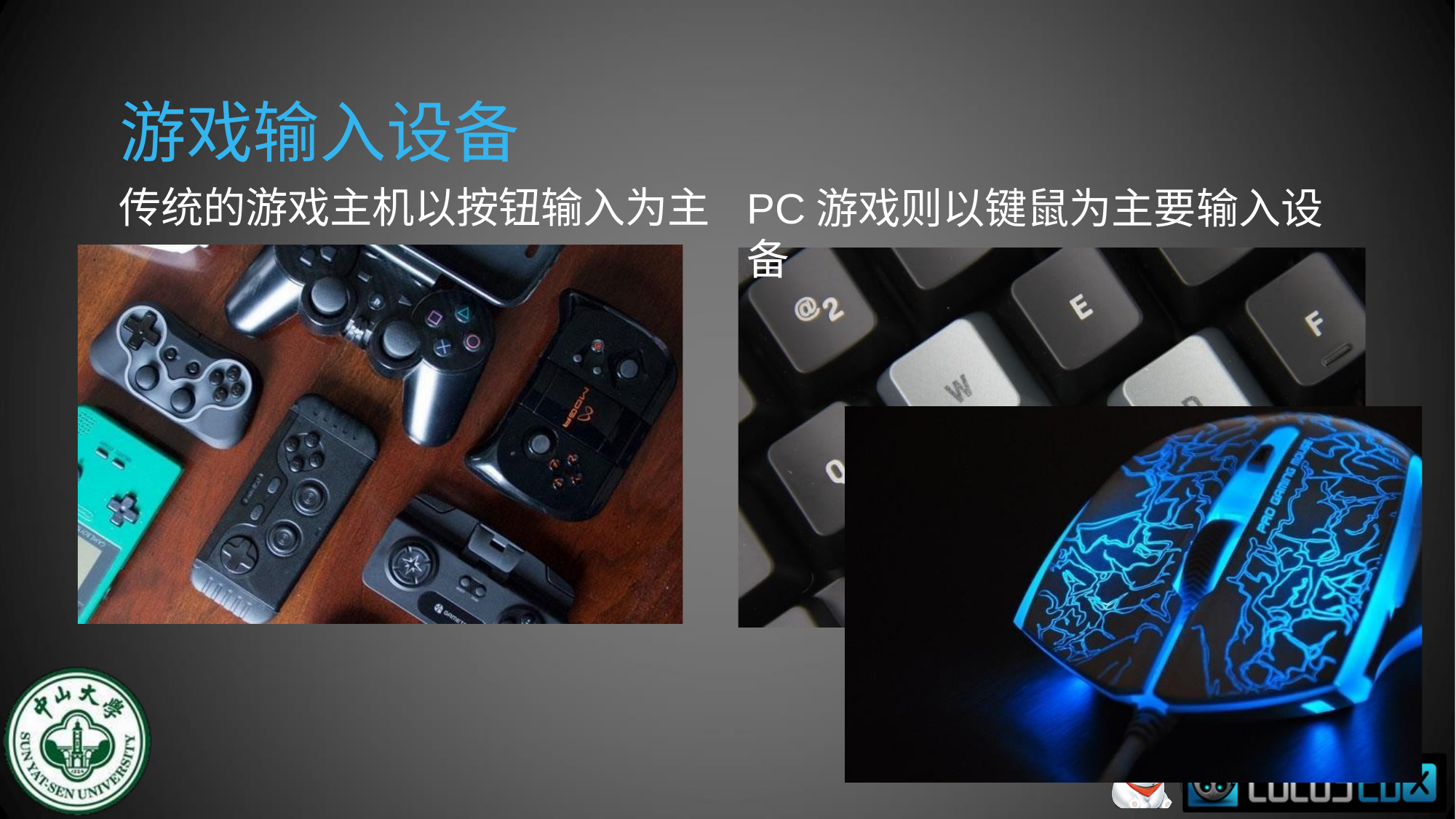

# 游戏输入设备
传统的游戏主机以按钮输入为主
PC游戏则以键鼠为主要输入设备